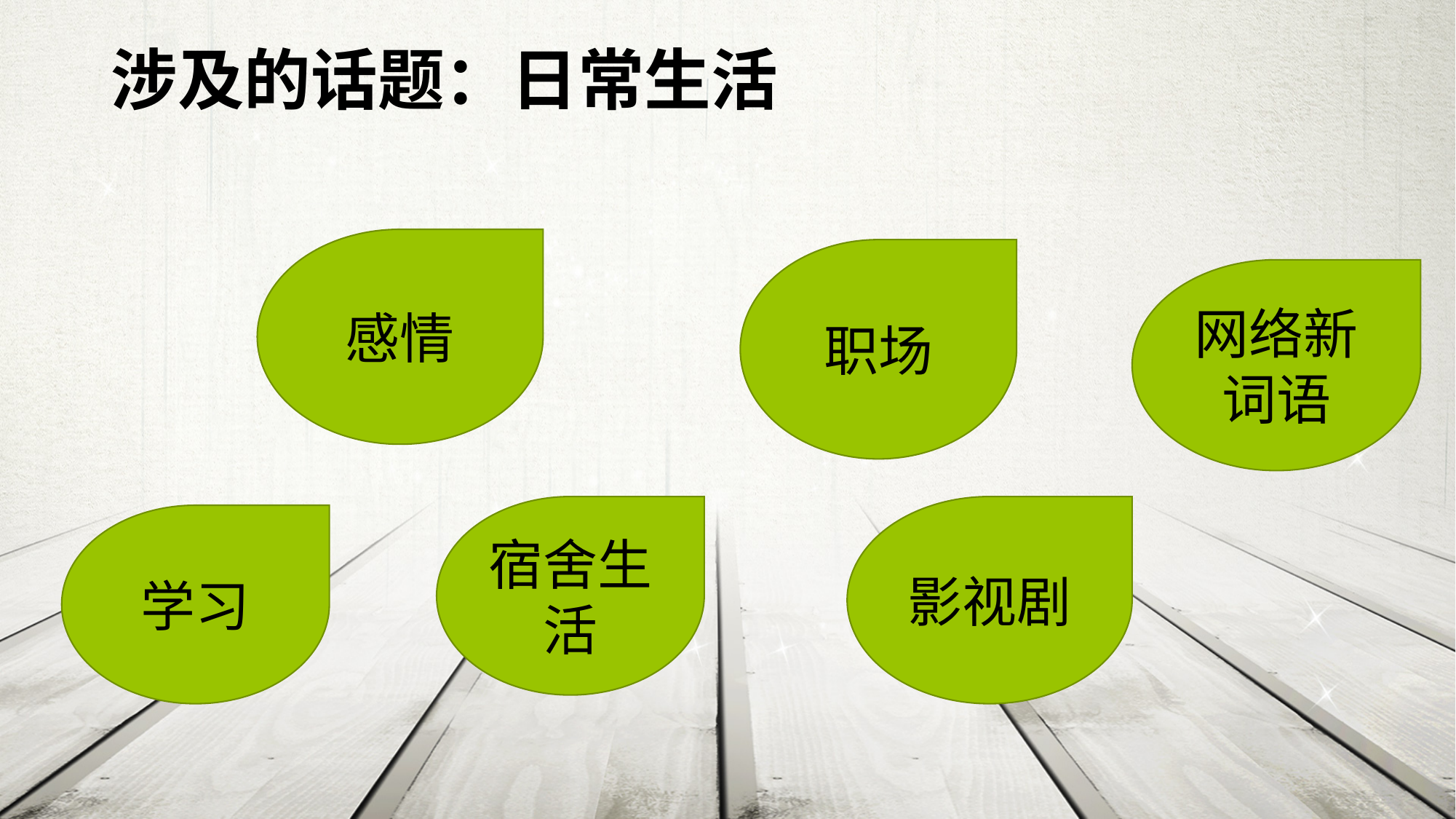

# 涉及的话题：日常生活

感情
职场
网络新词语
影视剧
宿舍生活
学习